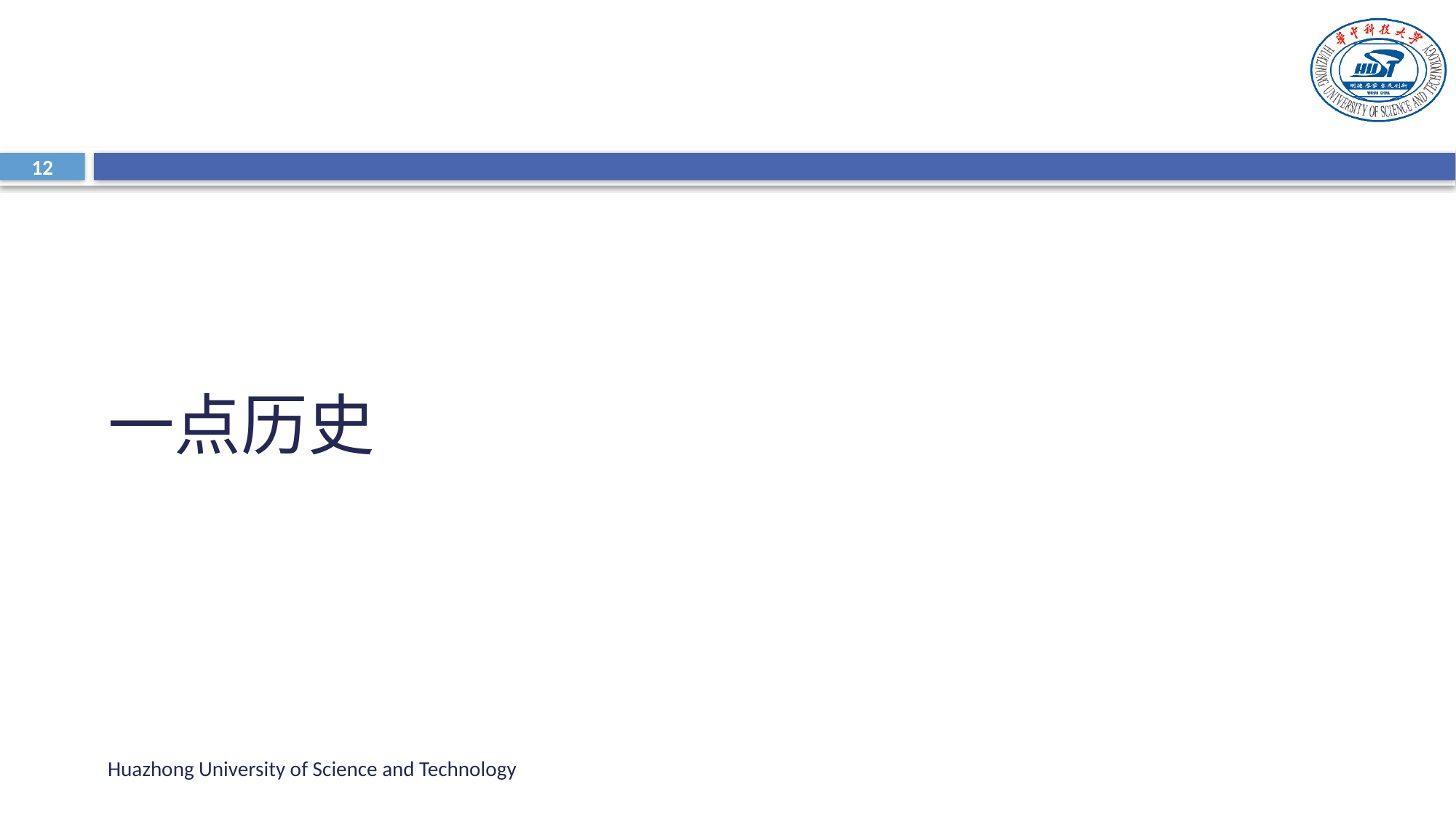

#
12
一点历史
Huazhong University of Science and Technology